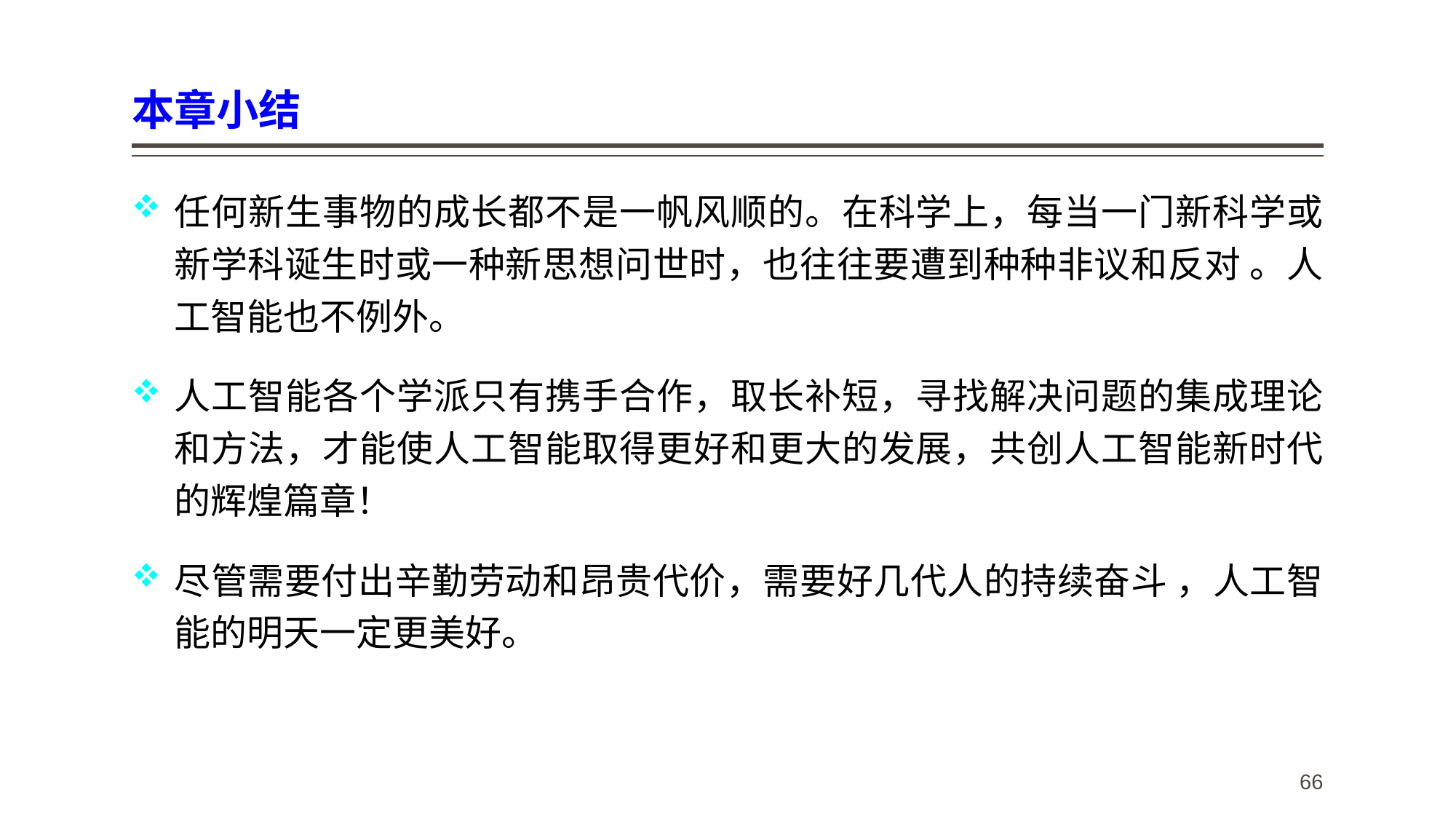

# 本章小结
任何新生事物的成长都不是一帆风顺的。在科学上，每当一门新科学或新学科诞生时或一种新思想问世时，也往往要遭到种种非议和反对 。人工智能也不例外。
人工智能各个学派只有携手合作，取长补短，寻找解决问题的集成理论和方法，才能使人工智能取得更好和更大的发展，共创人工智能新时代的辉煌篇章！
尽管需要付出辛勤劳动和昂贵代价，需要好几代人的持续奋斗 ，人工智能的明天一定更美好。
66